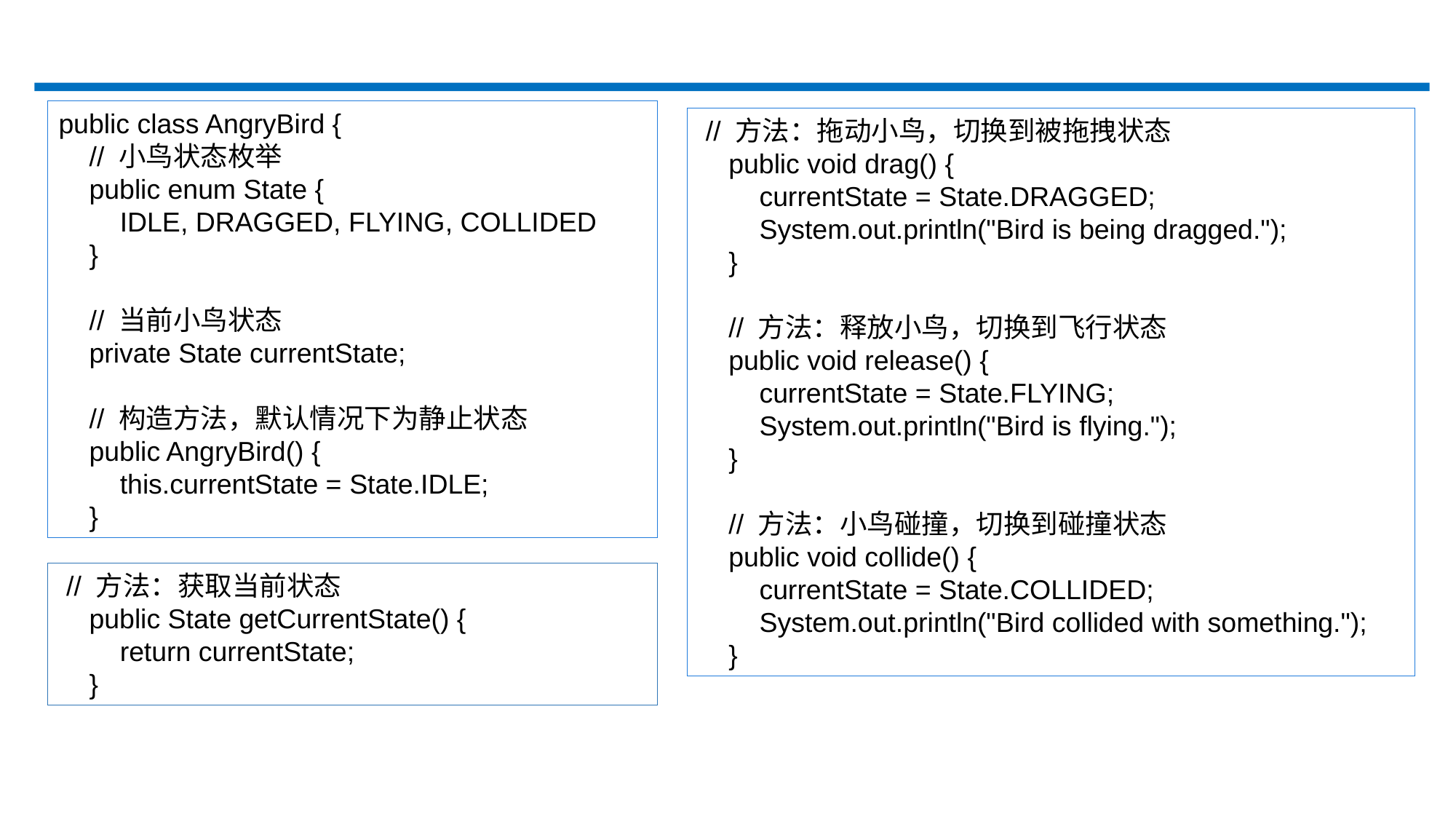

public class AngryBird {
    // 小鸟状态枚举
    public enum State {
        IDLE, DRAGGED, FLYING, COLLIDED
    }

    // 当前小鸟状态
    private State currentState;

    // 构造方法，默认情况下为静止状态
    public AngryBird() {
        this.currentState = State.IDLE;
    }
 // 方法：拖动小鸟，切换到被拖拽状态
    public void drag() {
        currentState = State.DRAGGED;
        System.out.println("Bird is being dragged.");
    }

    // 方法：释放小鸟，切换到飞行状态
    public void release() {
        currentState = State.FLYING;
        System.out.println("Bird is flying.");
    }

    // 方法：小鸟碰撞，切换到碰撞状态
    public void collide() {
        currentState = State.COLLIDED;
        System.out.println("Bird collided with something.");
    }
 // 方法：获取当前状态
    public State getCurrentState() {
        return currentState;
    }